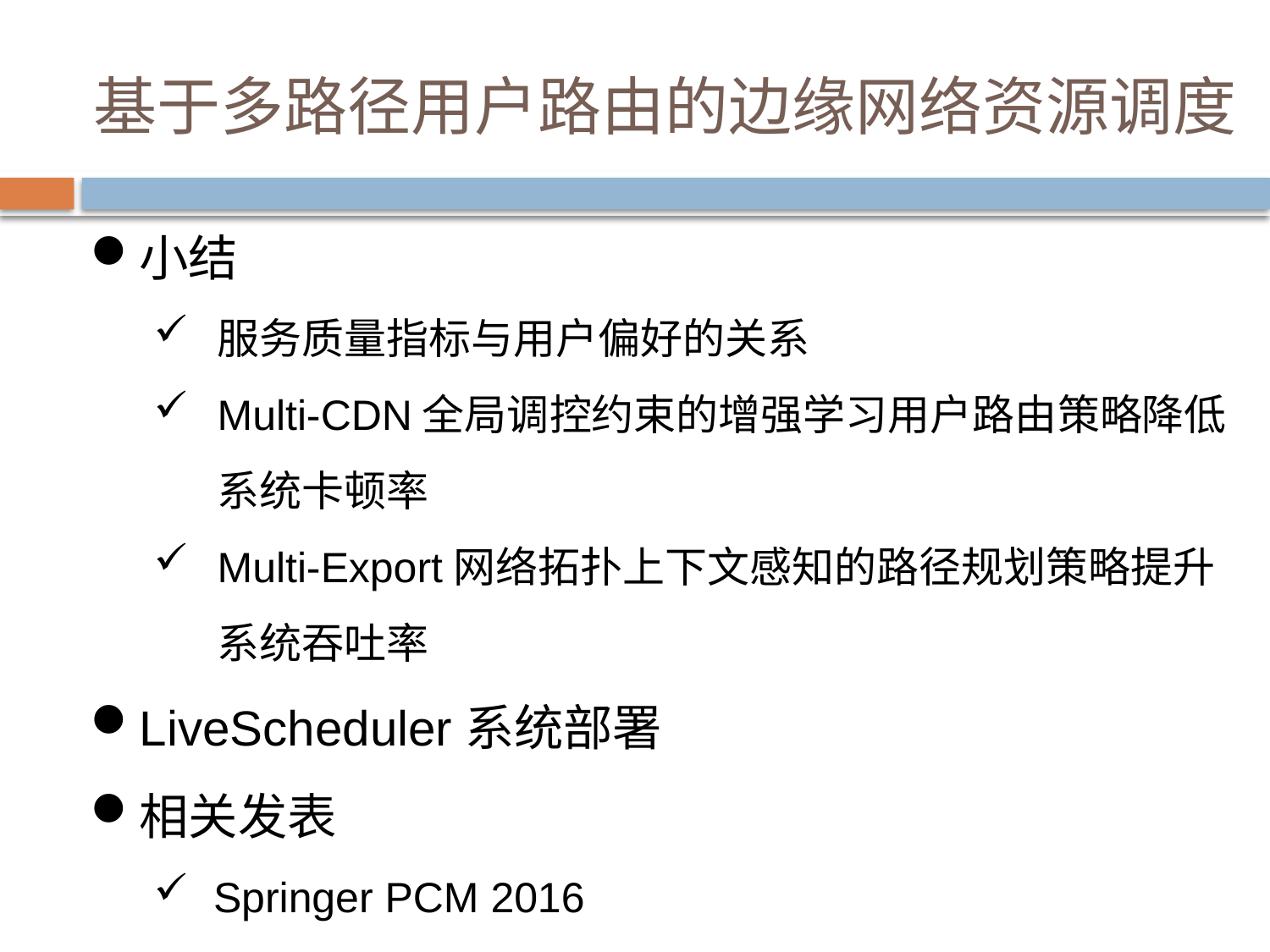

基于多路径用户路由的边缘网络资源调度
小结
服务质量指标与用户偏好的关系
Multi-CDN全局调控约束的增强学习用户路由策略降低系统卡顿率
Multi-Export网络拓扑上下文感知的路径规划策略提升系统吞吐率
LiveScheduler系统部署
相关发表
 Springer PCM 2016